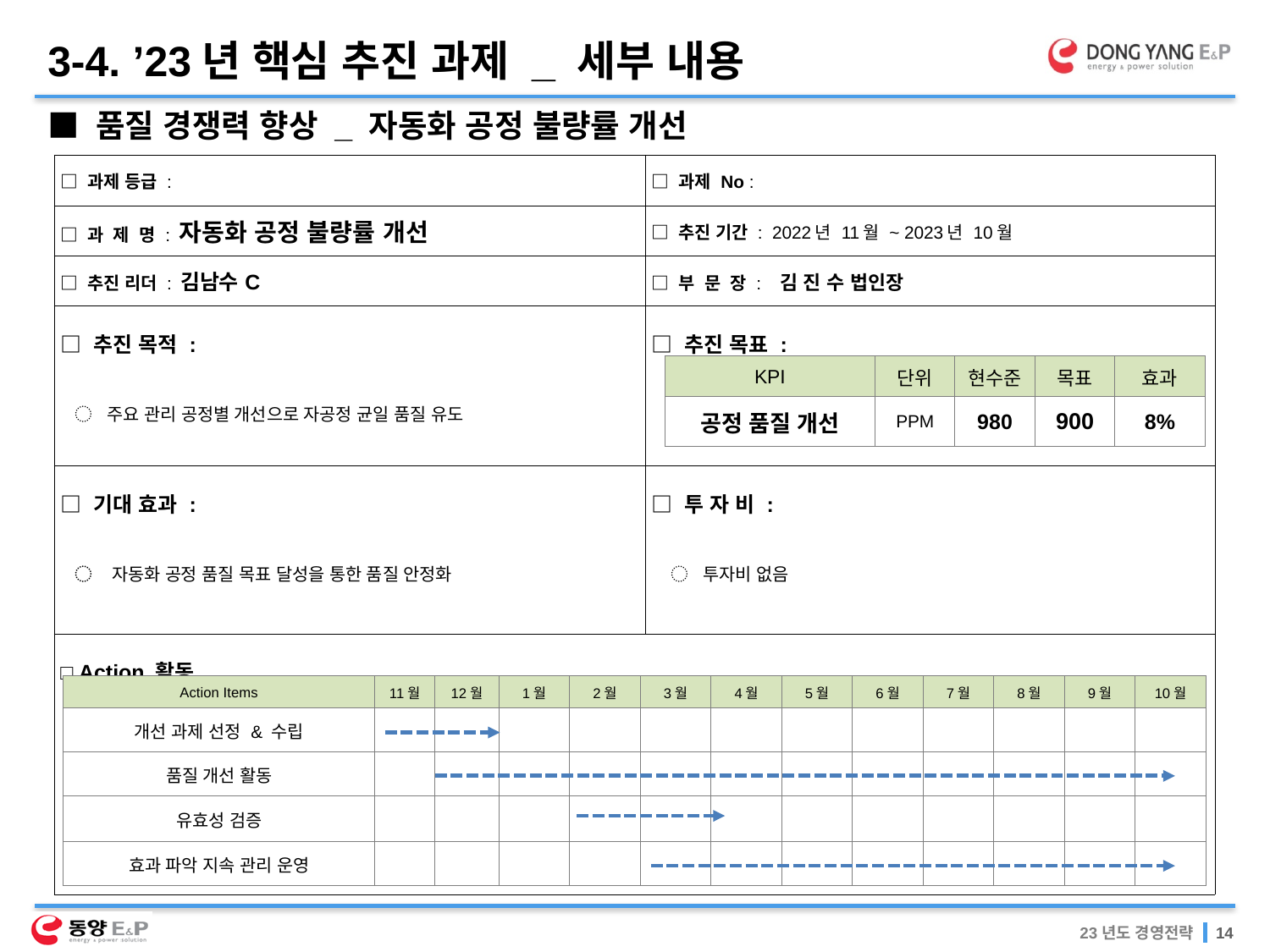

3-4. ’23년 핵심 추진 과제 _ 세부 내용
■ 품질 경쟁력 향상 _ 자동화 공정 불량률 개선
| □ 과제 등급 : | □ 과제 No : |
| --- | --- |
| □ 과 제 명 : 자동화 공정 불량률 개선 | □ 추진 기간 : 2022년 11월 ~ 2023년 10월 |
| □ 추진 리더 : 김남수C | □ 부 문 장 : 김 진 수 법인장 |
| □ 추진 목적 : ◌ 주요 관리 공정별 개선으로 자공정 균일 품질 유도 | □ 추진 목표 : |
| □ 기대 효과 : ◌ 자동화 공정 품질 목표 달성을 통한 품질 안정화 | □ 투 자 비 : ◌ 투자비 없음 |
| □ Action 활동 |  |
| KPI | 단위 | 현수준 | 목표 | 효과 |
| --- | --- | --- | --- | --- |
| 공정 품질 개선 | PPM | 980 | 900 | 8% |
| Action Items | 11월 | 12월 | 1월 | 2월 | 3월 | 4월 | 5월 | 6월 | 7월 | 8월 | 9월 | 10월 |
| --- | --- | --- | --- | --- | --- | --- | --- | --- | --- | --- | --- | --- |
| 개선 과제 선정 & 수립 |  |  |  |  |  |  |  |  |  |  |  |  |
| 품질 개선 활동 |  |  |  |  |  |  |  |  |  |  |  |  |
| 유효성 검증 |  |  |  |  |  |  |  |  |  |  |  |  |
| 효과 파악 지속 관리 운영 |  |  |  |  |  |  |  |  |  |  |  |  |